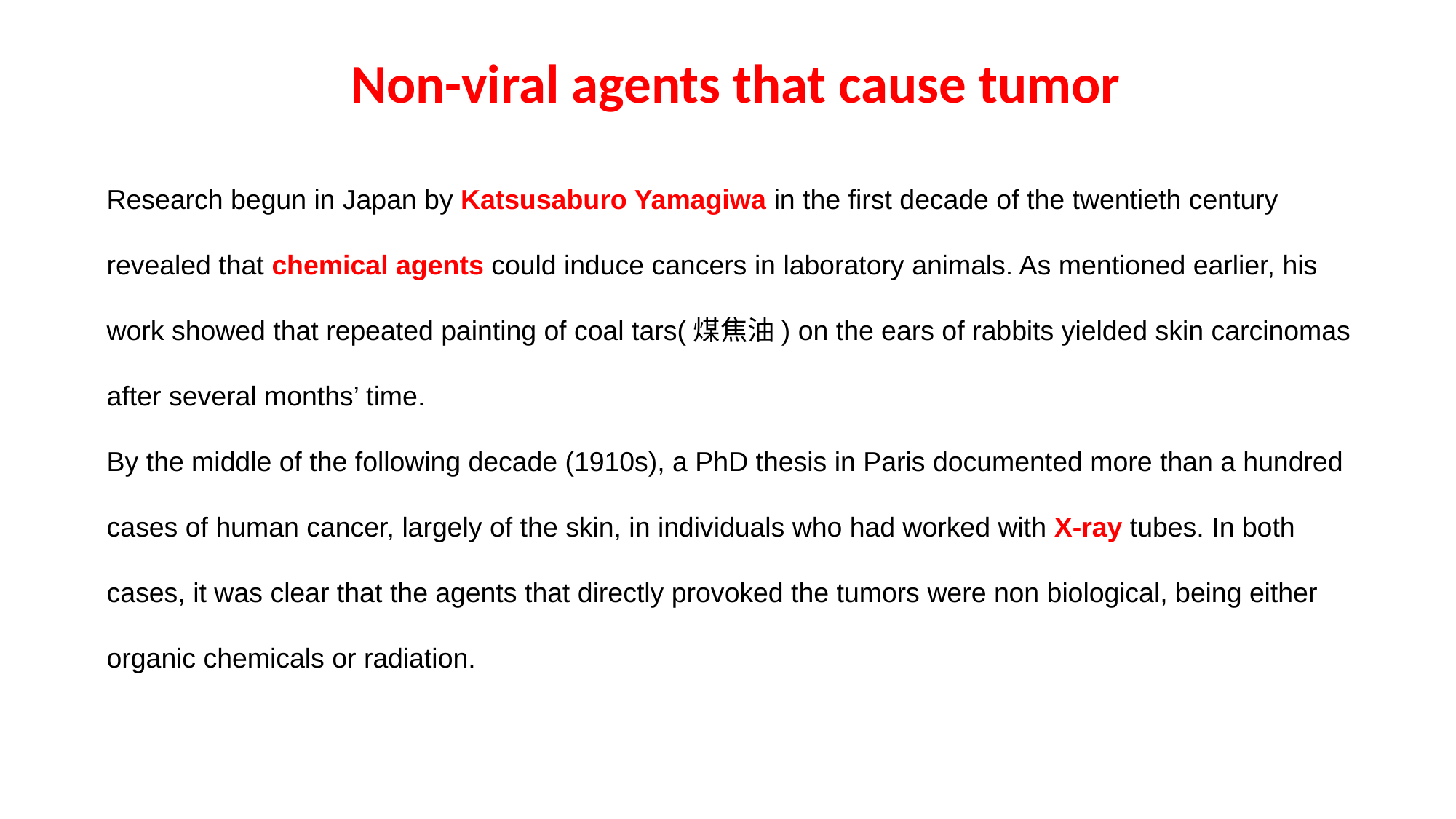

Non-viral agents that cause tumor
Research begun in Japan by Katsusaburo Yamagiwa in the first decade of the twentieth century revealed that chemical agents could induce cancers in laboratory animals. As mentioned earlier, his work showed that repeated painting of coal tars(煤焦油) on the ears of rabbits yielded skin carcinomas after several months’ time.
By the middle of the following decade (1910s), a PhD thesis in Paris documented more than a hundred cases of human cancer, largely of the skin, in individuals who had worked with X-ray tubes. In both cases, it was clear that the agents that directly provoked the tumors were non biological, being either organic chemicals or radiation.